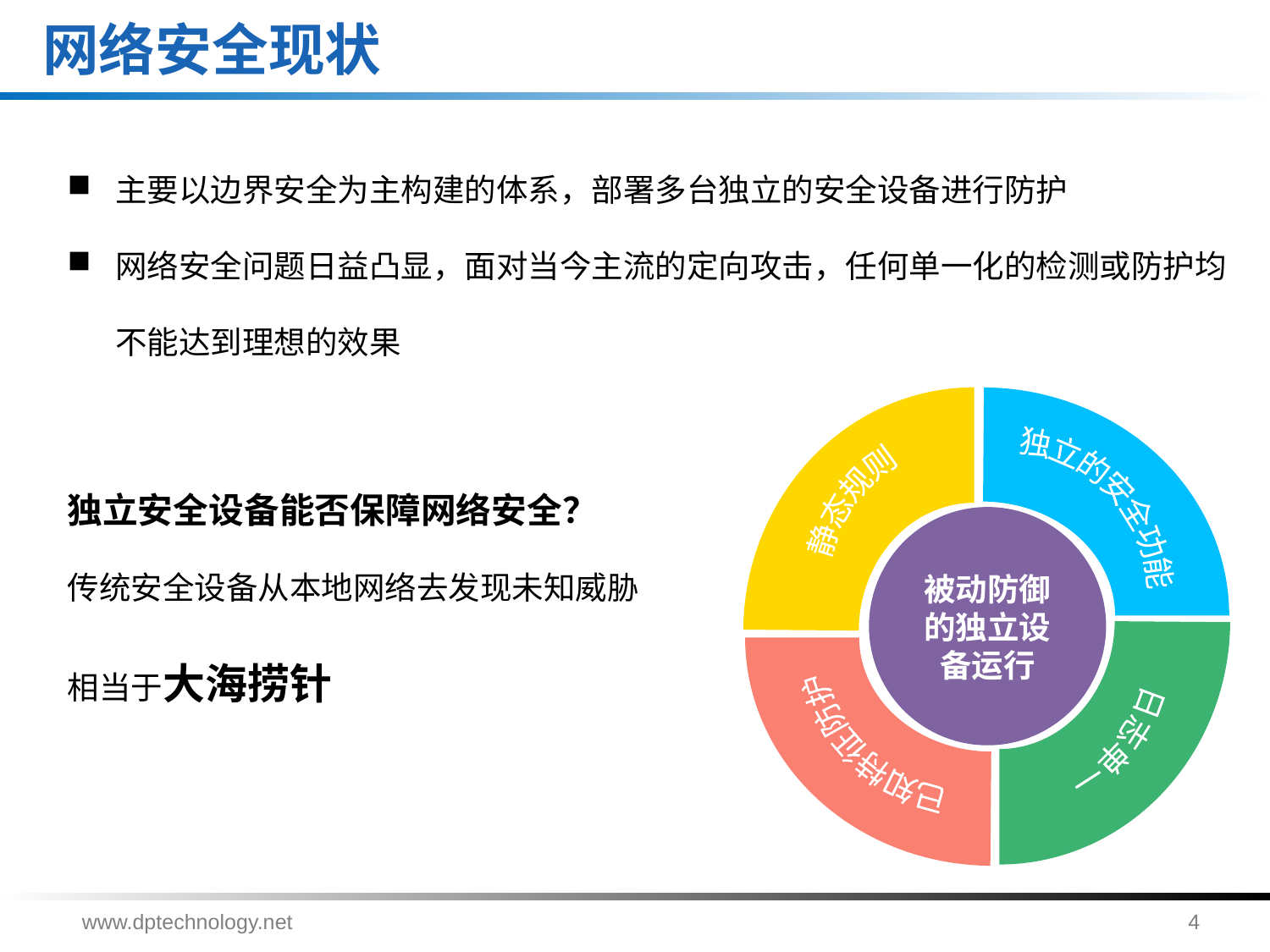

# 网络安全现状
主要以边界安全为主构建的体系，部署多台独立的安全设备进行防护
网络安全问题日益凸显，面对当今主流的定向攻击，任何单一化的检测或防护均不能达到理想的效果

独立安全设备能否保障网络安全？
传统安全设备从本地网络去发现未知威胁
相当于大海捞针

静态规则
独立的安全功能
被动防御
的独立设备运行
已知特征防护
日志单一